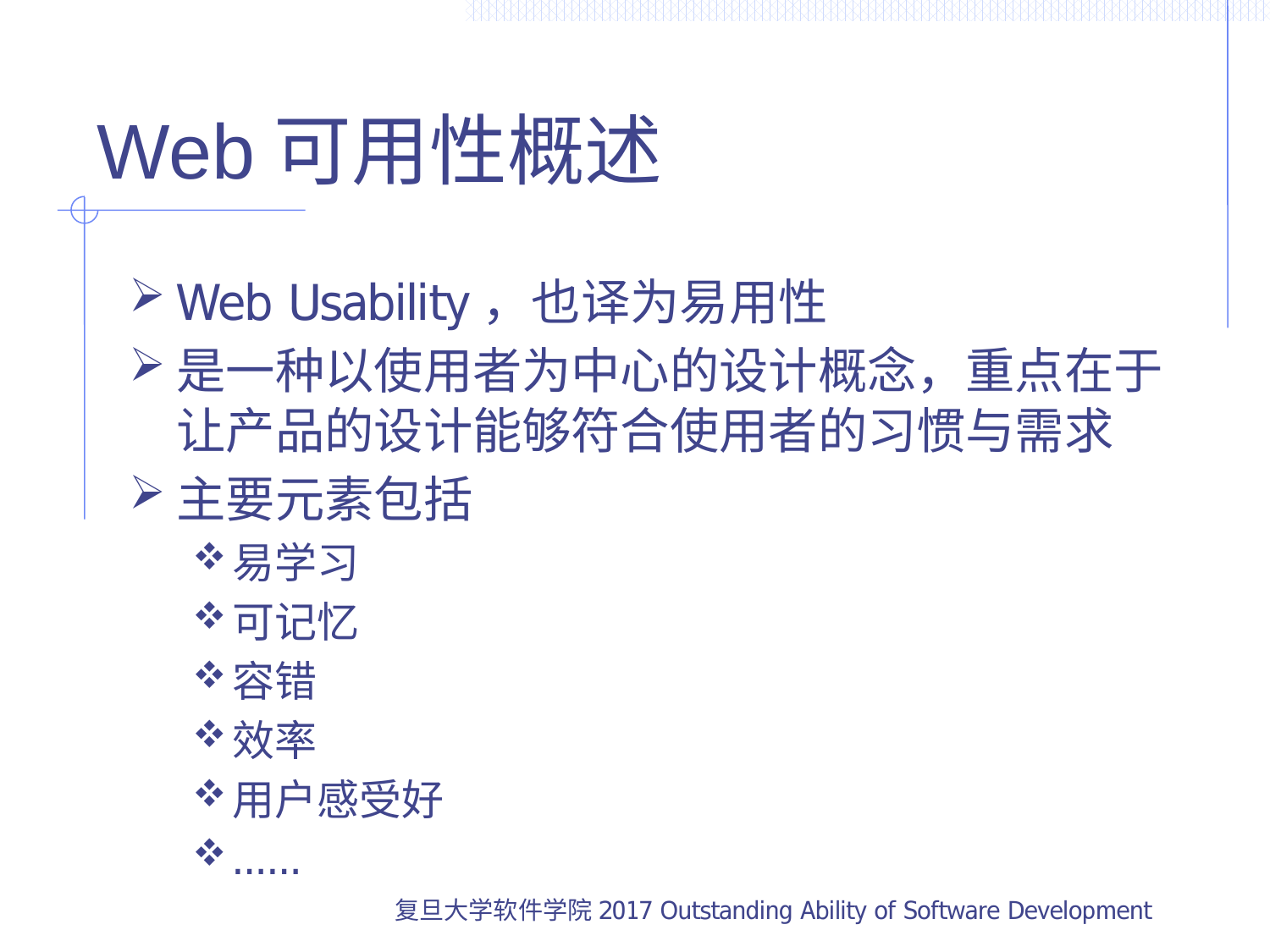

# Web可用性概述
Web Usability，也译为易用性
是一种以使用者为中心的设计概念，重点在于让产品的设计能够符合使用者的习惯与需求
主要元素包括
易学习
可记忆
容错
效率
用户感受好
……